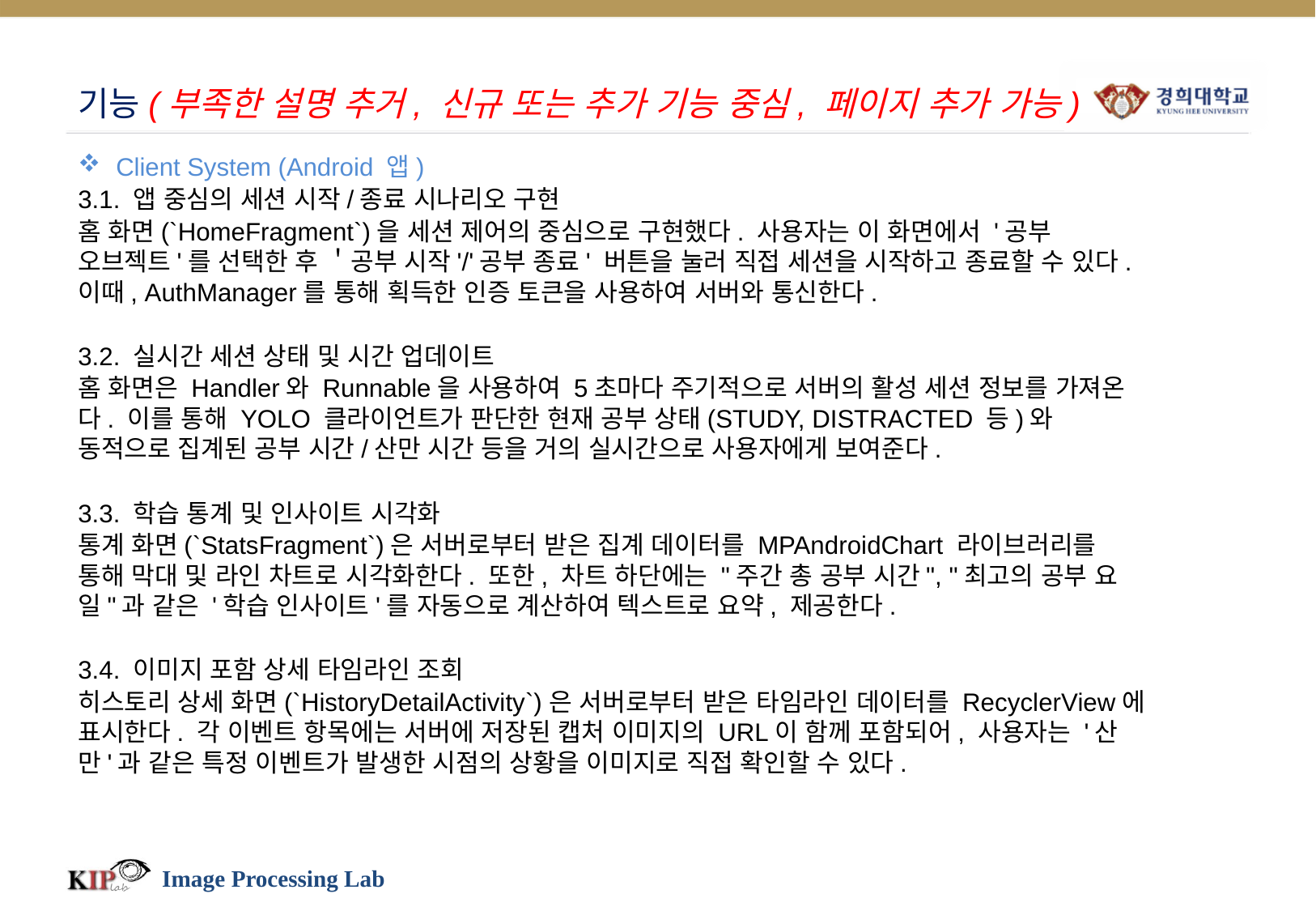

# 기능(부족한 설명 추거, 신규 또는 추가 기능 중심, 페이지 추가 가능)
Client System (Android 앱)
3.1. 앱 중심의 세션 시작/종료 시나리오 구현
홈 화면(`HomeFragment`)을 세션 제어의 중심으로 구현했다. 사용자는 이 화면에서 '공부 오브젝트'를 선택한 후 ＇공부 시작'/'공부 종료' 버튼을 눌러 직접 세션을 시작하고 종료할 수 있다. 이때, AuthManager를 통해 획득한 인증 토큰을 사용하여 서버와 통신한다.

3.2. 실시간 세션 상태 및 시간 업데이트
홈 화면은 Handler와 Runnable을 사용하여 5초마다 주기적으로 서버의 활성 세션 정보를 가져온다. 이를 통해 YOLO 클라이언트가 판단한 현재 공부 상태(STUDY, DISTRACTED 등)와 동적으로 집계된 공부 시간/산만 시간 등을 거의 실시간으로 사용자에게 보여준다.

3.3. 학습 통계 및 인사이트 시각화
통계 화면(`StatsFragment`)은 서버로부터 받은 집계 데이터를 MPAndroidChart 라이브러리를 통해 막대 및 라인 차트로 시각화한다. 또한, 차트 하단에는 "주간 총 공부 시간", "최고의 공부 요일"과 같은 '학습 인사이트'를 자동으로 계산하여 텍스트로 요약, 제공한다.

3.4. 이미지 포함 상세 타임라인 조회
히스토리 상세 화면(`HistoryDetailActivity`)은 서버로부터 받은 타임라인 데이터를 RecyclerView에 표시한다. 각 이벤트 항목에는 서버에 저장된 캡처 이미지의 URL이 함께 포함되어, 사용자는 '산만'과 같은 특정 이벤트가 발생한 시점의 상황을 이미지로 직접 확인할 수 있다.
Image Processing Lab